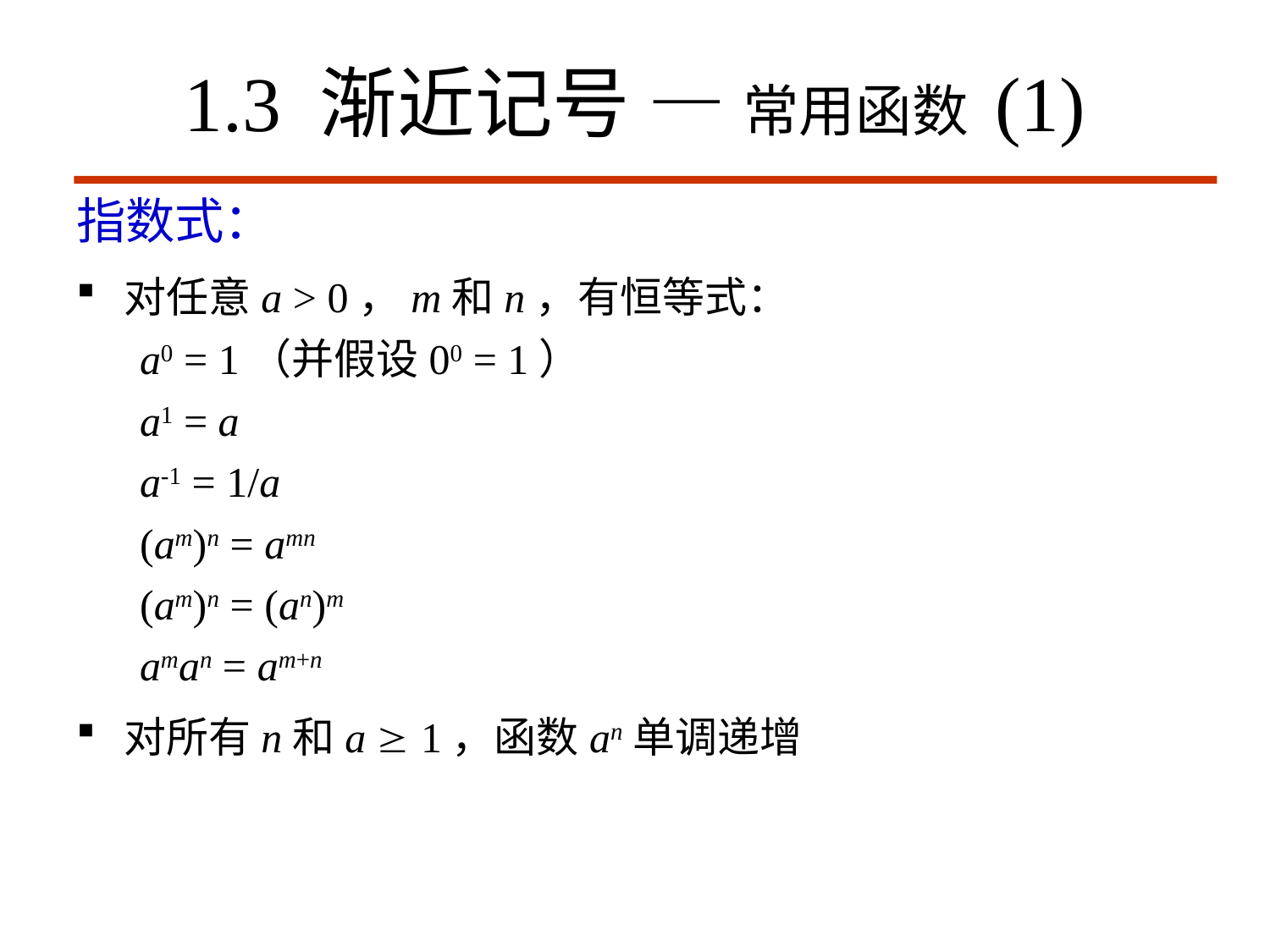

# 1.3 渐近记号 — 常用函数 (1)
指数式：
对任意a > 0，m和n，有恒等式：
a0 = 1（并假设00 = 1）
a1 = a
a-1 = 1/a
(am)n = amn
(am)n = (an)m
aman = am+n
对所有n和a ≥ 1，函数an单调递增